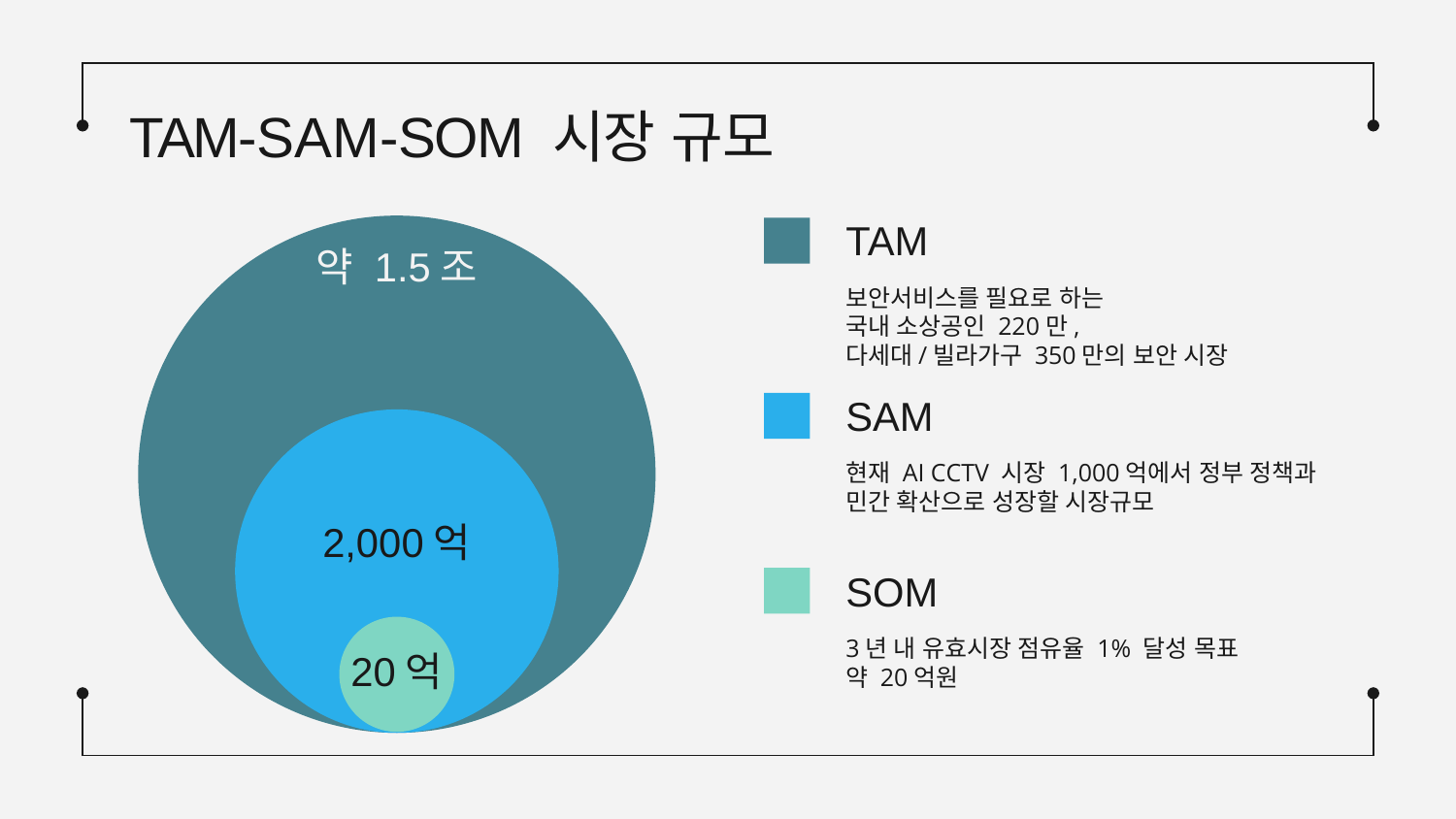

# TAM-SAM-SOM 시장 규모
TAM

약 1.5조
보안서비스를 필요로 하는
국내 소상공인 220만,
다세대/빌라가구 350만의 보안 시장
SAM

현재 AI CCTV 시장 1,000억에서 정부 정책과 민간 확산으로 성장할 시장규모
2,000억
SOM

3년 내 유효시장 점유율 1% 달성 목표
약 20억원
20억